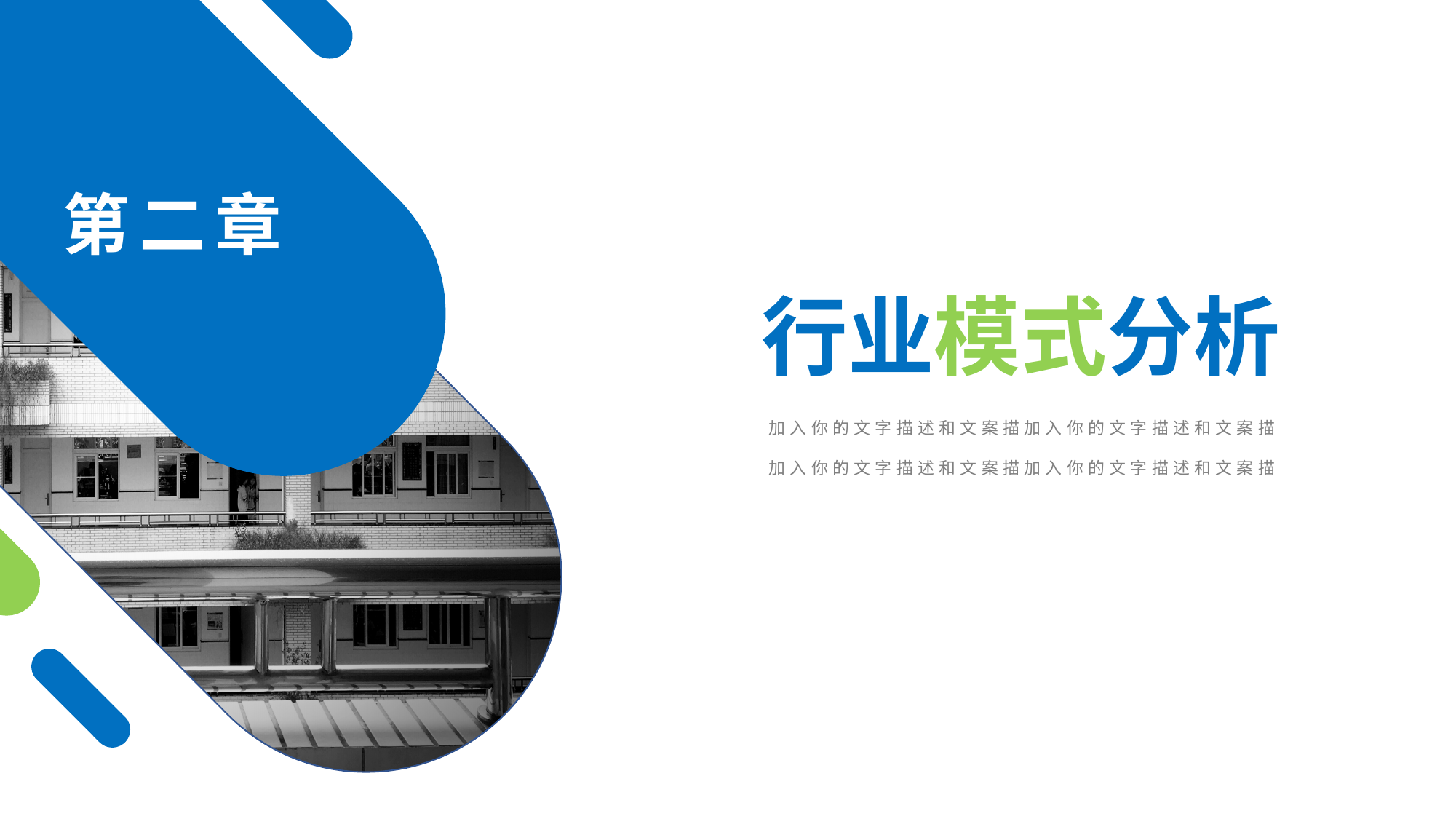

第二章
行业模式分析
加入你的文字描述和文案描加入你的文字描述和文案描
加入你的文字描述和文案描加入你的文字描述和文案描